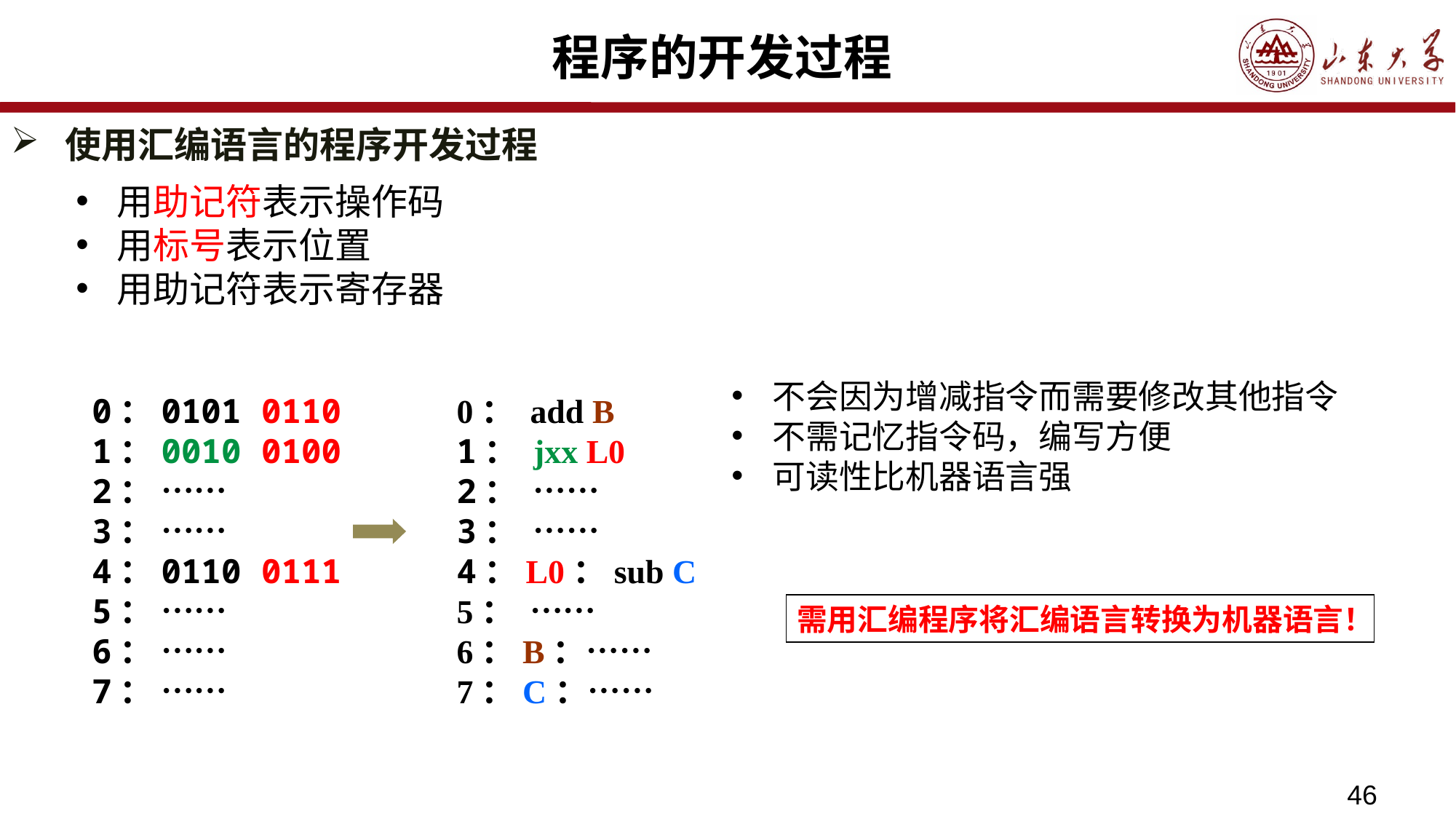

# 程序的开发过程
使用汇编语言的程序开发过程

用助记符表示操作码
用标号表示位置
用助记符表示寄存器
不会因为增减指令而需要修改其他指令
不需记忆指令码，编写方便
可读性比机器语言强
0：0101 0110
1：0010 0100
2： ……
3： ……
4：0110 0111
5： ……
6： ……
7： ……
 0： add B
 1： jxx L0
 2：  ……
 3：  ……
 4：L0：sub C
 5：  ……
 6：B：……
 7：C：……

需用汇编程序将汇编语言转换为机器语言！
46